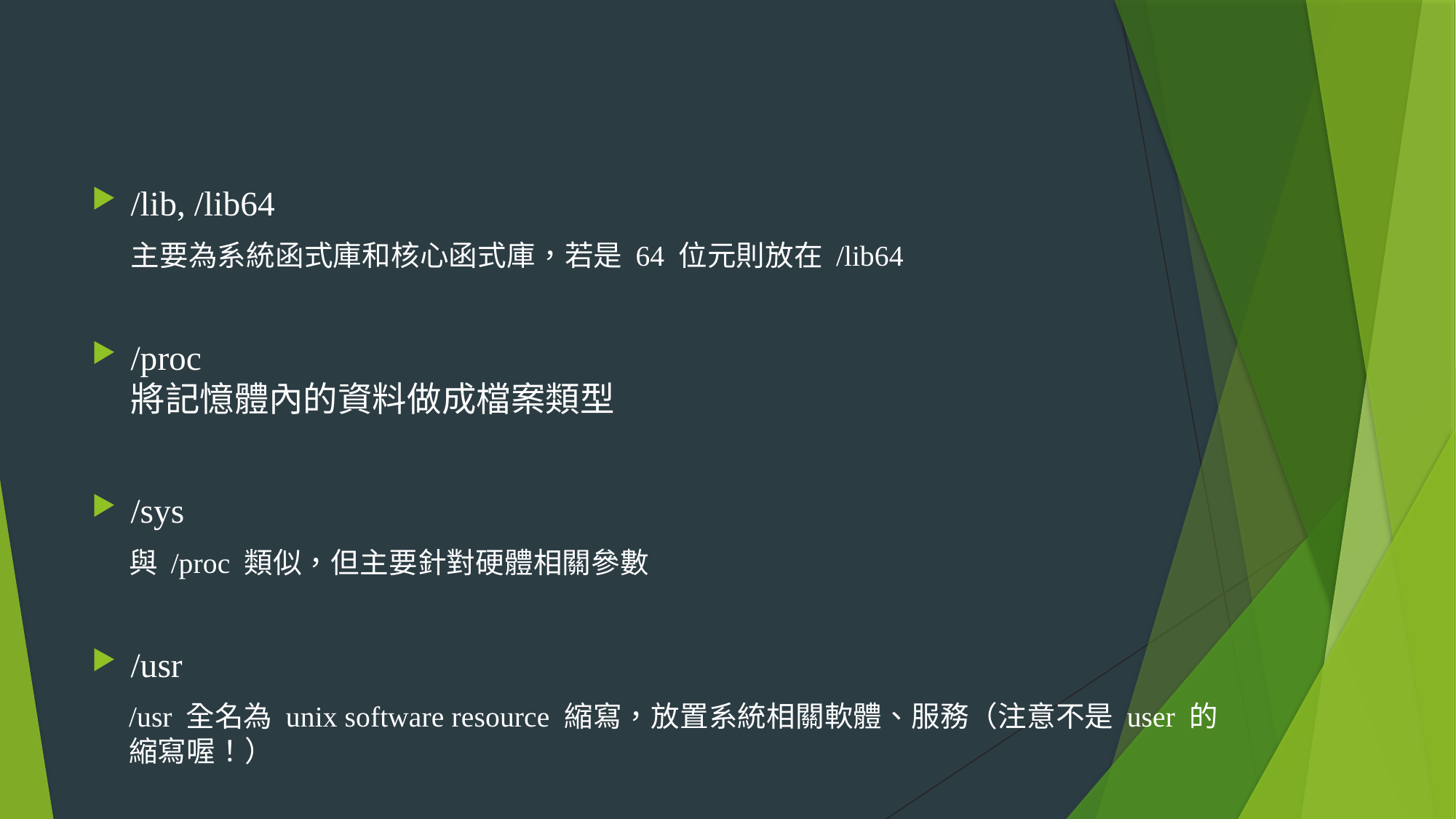

#
/lib, /lib64
主要為系統函式庫和核心函式庫，若是 64 位元則放在 /lib64

/proc
將記憶體內的資料做成檔案類型

/sys
與 /proc 類似，但主要針對硬體相關參數

/usr
/usr 全名為 unix software resource 縮寫，放置系統相關軟體、服務（注意不是 user 的縮寫喔！）